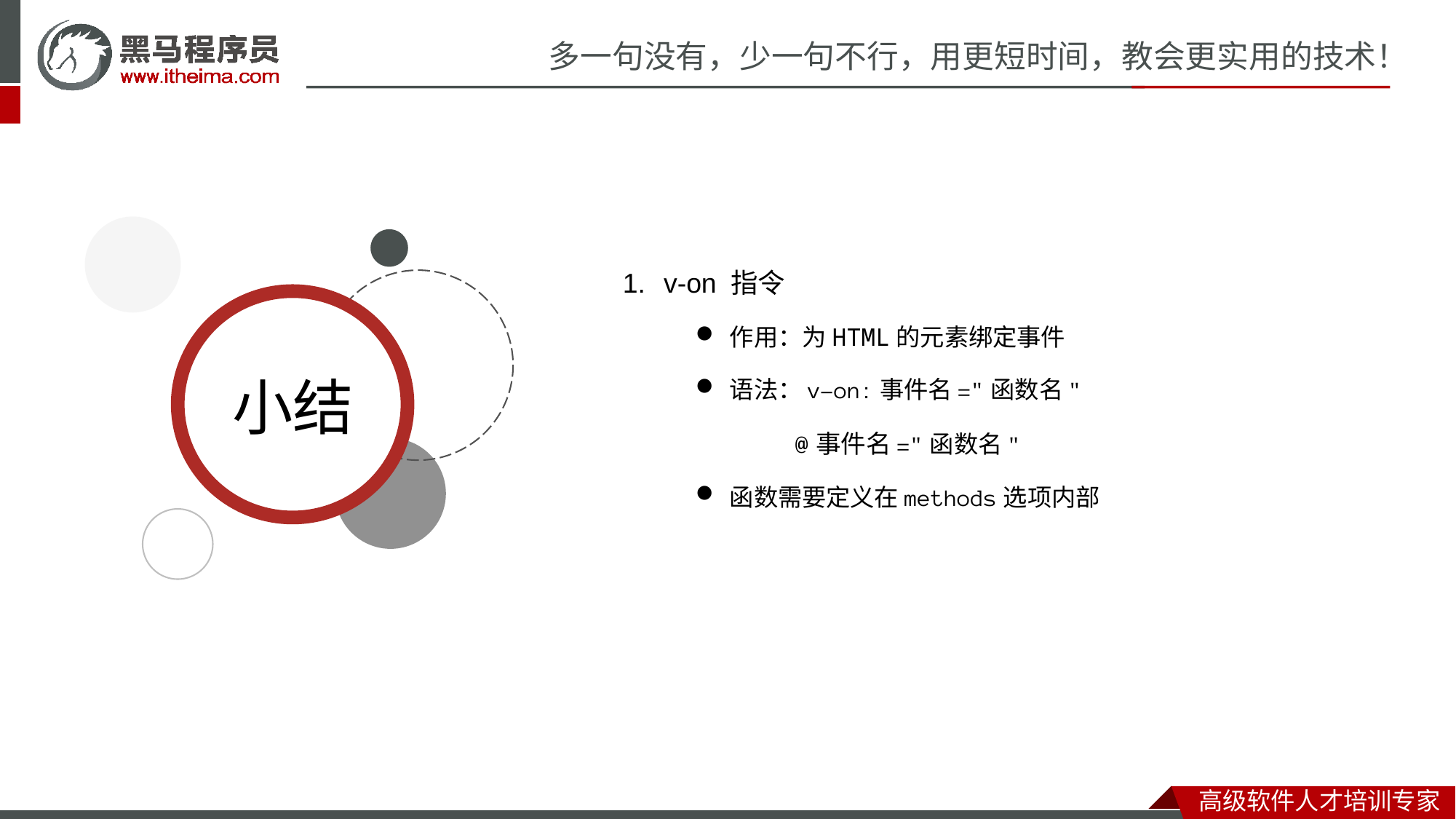

v-on 指令
作用：为HTML的元素绑定事件
语法：v-on:事件名="函数名"
  @事件名="函数名"
函数需要定义在methods选项内部